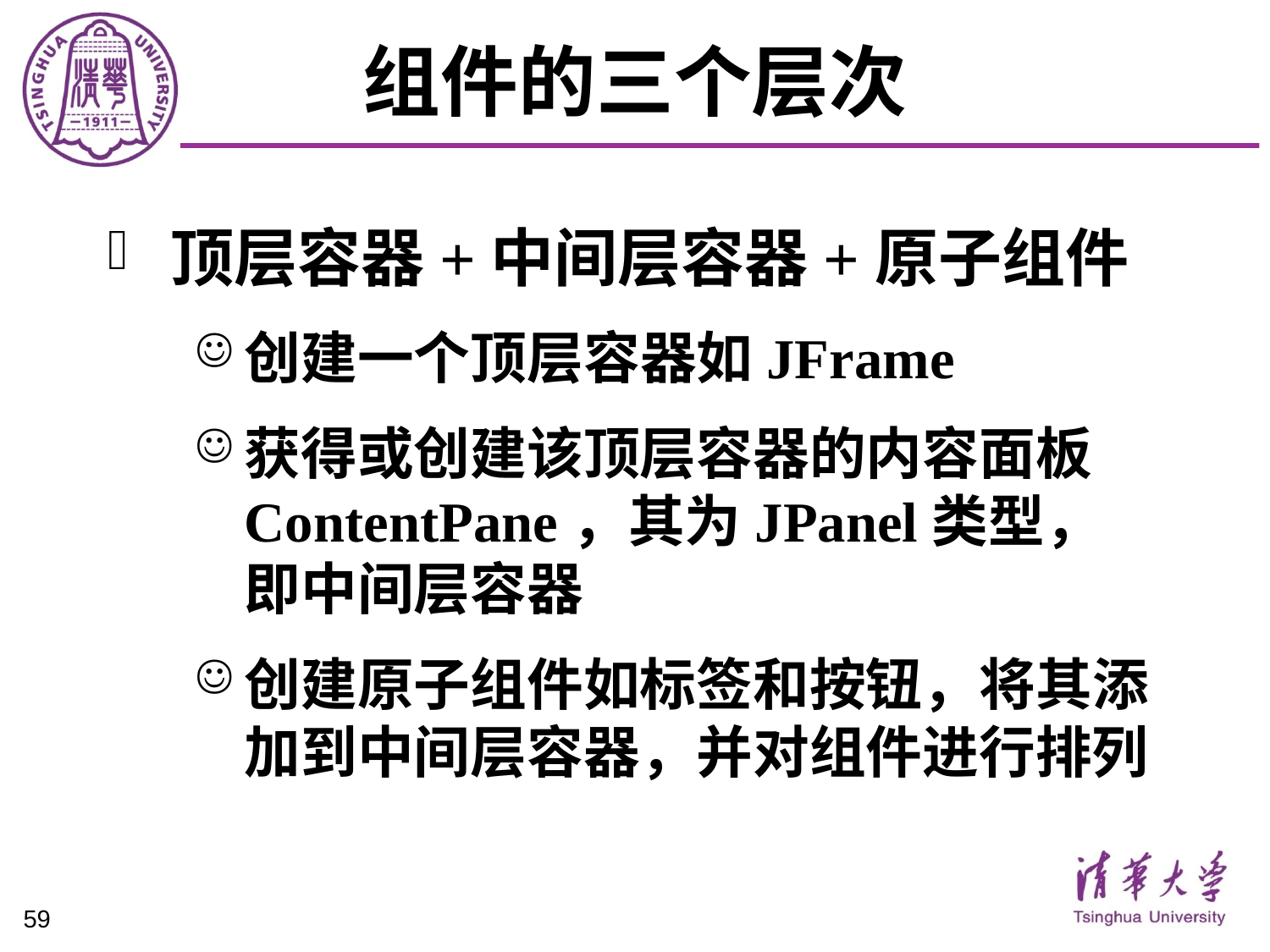

# 组件的三个层次
顶层容器+中间层容器+原子组件
创建一个顶层容器如JFrame
获得或创建该顶层容器的内容面板ContentPane，其为JPanel类型，即中间层容器
创建原子组件如标签和按钮，将其添加到中间层容器，并对组件进行排列
59